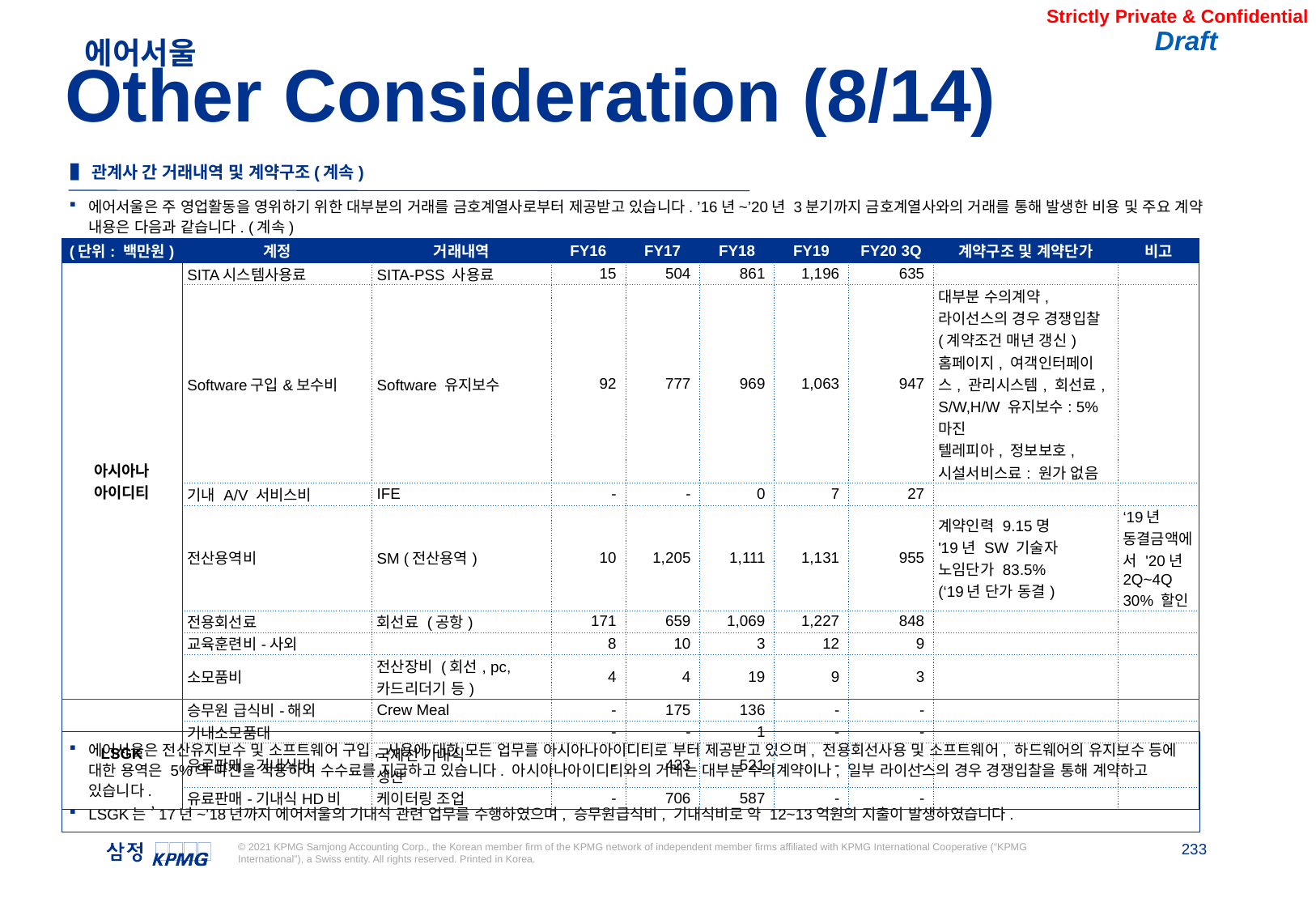

에어서울
Other Consideration (8/14)
▌관계사 간 거래내역 및 계약구조(계속)

에어서울은 주 영업활동을 영위하기 위한 대부분의 거래를 금호계열사로부터 제공받고 있습니다. ’16년~’20년 3분기까지 금호계열사와의 거래를 통해 발생한 비용 및 주요 계약 내용은 다음과 같습니다. (계속)
| (단위: 백만원) | 계정 | 거래내역 | FY16 | FY17 | FY18 | FY19 | FY20 3Q | 계약구조 및 계약단가 | 비고 |
| --- | --- | --- | --- | --- | --- | --- | --- | --- | --- |
| 아시아나 아이디티 | SITA시스템사용료 | SITA-PSS 사용료 | 15 | 504 | 861 | 1,196 | 635 |  |  |
|  | Software구입&보수비 | Software 유지보수 | 92 | 777 | 969 | 1,063 | 947 | 대부분 수의계약, 라이선스의 경우 경쟁입찰(계약조건 매년 갱신) 홈페이지, 여객인터페이스, 관리시스템, 회선료, S/W,H/W 유지보수: 5% 마진 텔레피아, 정보보호, 시설서비스료: 원가 없음 |  |
|  | 기내 A/V 서비스비 | IFE | - | - | 0 | 7 | 27 |  |  |
|  | 전산용역비 | SM (전산용역) | 10 | 1,205 | 1,111 | 1,131 | 955 | 계약인력 9.15명 '19년 SW 기술자 노임단가 83.5% (‘19년 단가 동결) | ‘19년 동결금액에서 '20년 2Q~4Q 30% 할인 |
|  | 전용회선료 | 회선료 (공항) | 171 | 659 | 1,069 | 1,227 | 848 |  |  |
|  | 교육훈련비-사외 |  | 8 | 10 | 3 | 12 | 9 |  |  |
|  | 소모품비 | 전산장비 (회선, pc, 카드리더기 등) | 4 | 4 | 19 | 9 | 3 |  |  |
| LSGK | 승무원 급식비-해외 | Crew Meal | - | 175 | 136 | - | - |  |  |
|  | 기내소모품대 |  | - | - | 1 | - | - |  |  |
|  | 유료판매-기내식비 | 국제선 기내식 생산 | - | 423 | 521 | - | - |  |  |
|  | 유료판매-기내식HD비 | 케이터링 조업 | - | 706 | 587 | - | - |  |  |
에어서울은 전산유지보수 및 소프트웨어 구입, 사용에 대한 모든 업무를 아시아나아이디티로 부터 제공받고 있으며, 전용회선사용 및 소프트웨어, 하드웨어의 유지보수 등에 대한 용역은 5%의 마진을 적용하여 수수료를 지급하고 있습니다. 아시아나아이디티와의 거래는 대부분 수의계약이나, 일부 라이선스의 경우 경쟁입찰을 통해 계약하고 있습니다.
LSGK는 ’17년~’18년까지 에어서울의 기내식 관련 업무를 수행하였으며, 승무원급식비, 기내식비로 약 12~13억원의 지출이 발생하였습니다.